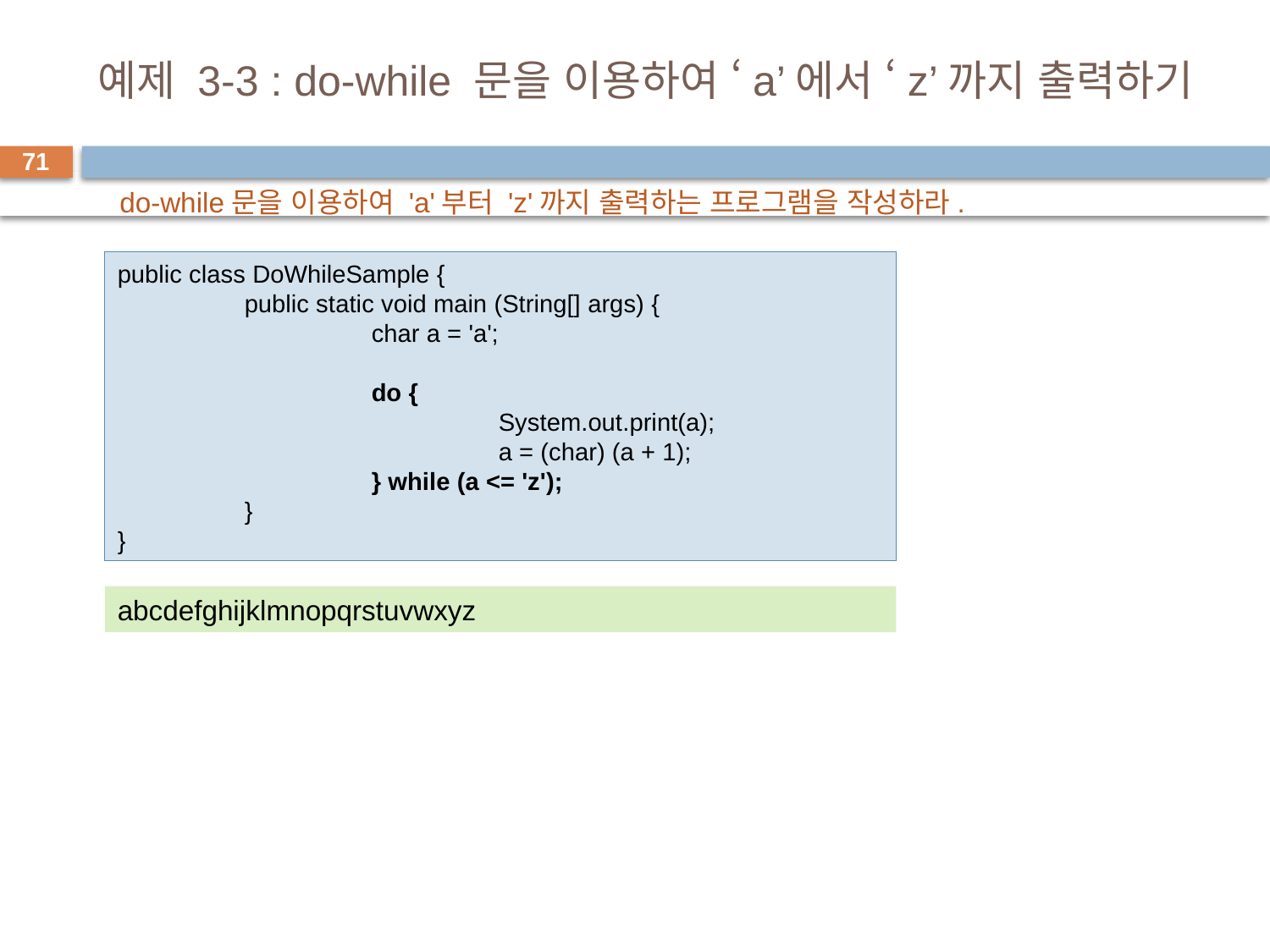

# 예제 3-3 : do-while 문을 이용하여 ‘a’에서 ‘z’까지 출력하기
71
do-while문을 이용하여 'a'부터 'z'까지 출력하는 프로그램을 작성하라.
public class DoWhileSample {
	public static void main (String[] args) {
		char a = 'a';

		do {
			System.out.print(a);
			a = (char) (a + 1);
		} while (a <= 'z');
	}
}
abcdefghijklmnopqrstuvwxyz